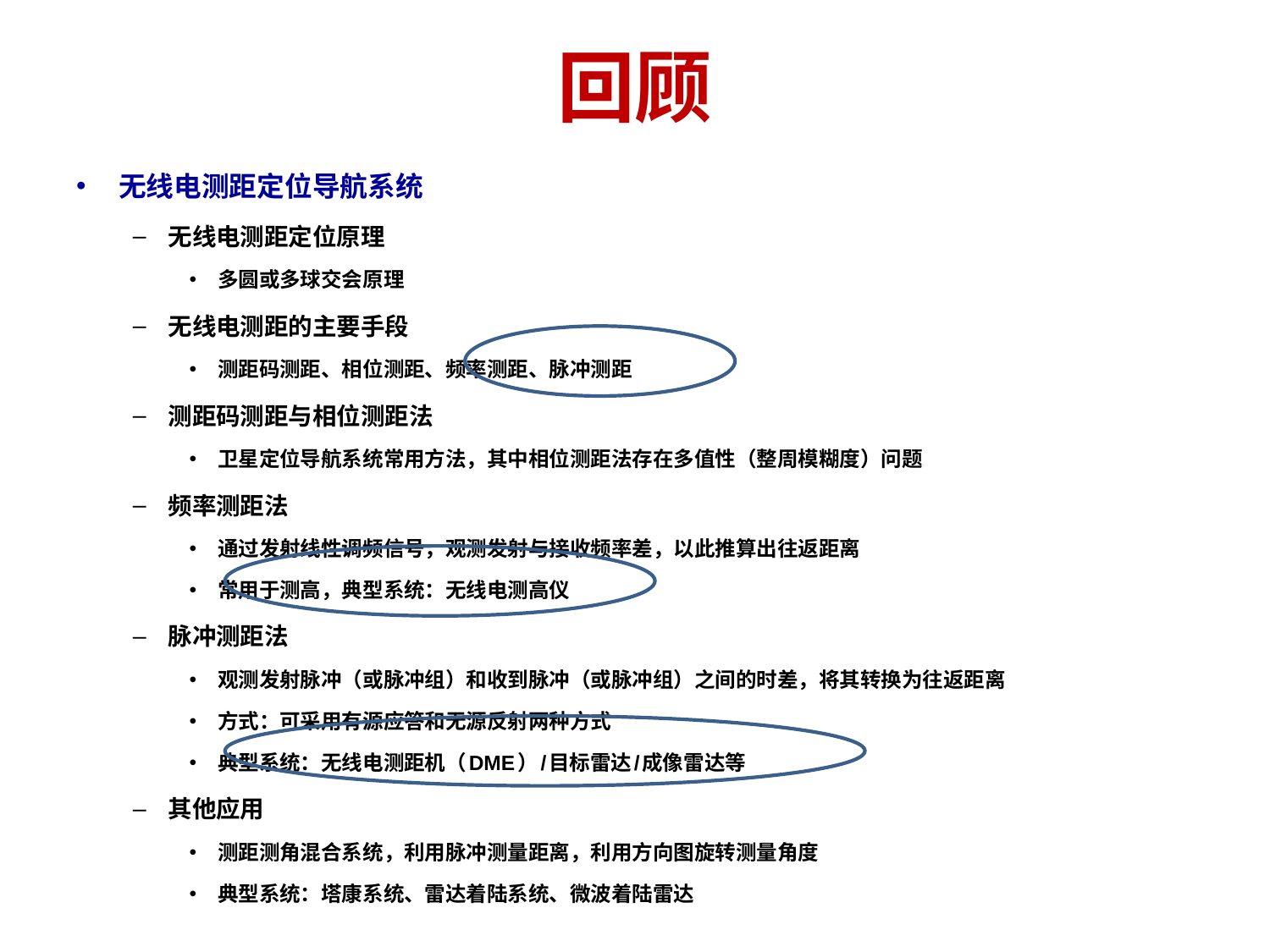

# 回顾
无线电测距定位导航系统
无线电测距定位原理
多圆或多球交会原理
无线电测距的主要手段
测距码测距、相位测距、频率测距、脉冲测距
测距码测距与相位测距法
卫星定位导航系统常用方法，其中相位测距法存在多值性（整周模糊度）问题
频率测距法
通过发射线性调频信号，观测发射与接收频率差，以此推算出往返距离
常用于测高，典型系统：无线电测高仪
脉冲测距法
观测发射脉冲（或脉冲组）和收到脉冲（或脉冲组）之间的时差，将其转换为往返距离
方式：可采用有源应答和无源反射两种方式
典型系统：无线电测距机（DME）/目标雷达/成像雷达等
其他应用
测距测角混合系统，利用脉冲测量距离，利用方向图旋转测量角度
典型系统：塔康系统、雷达着陆系统、微波着陆雷达